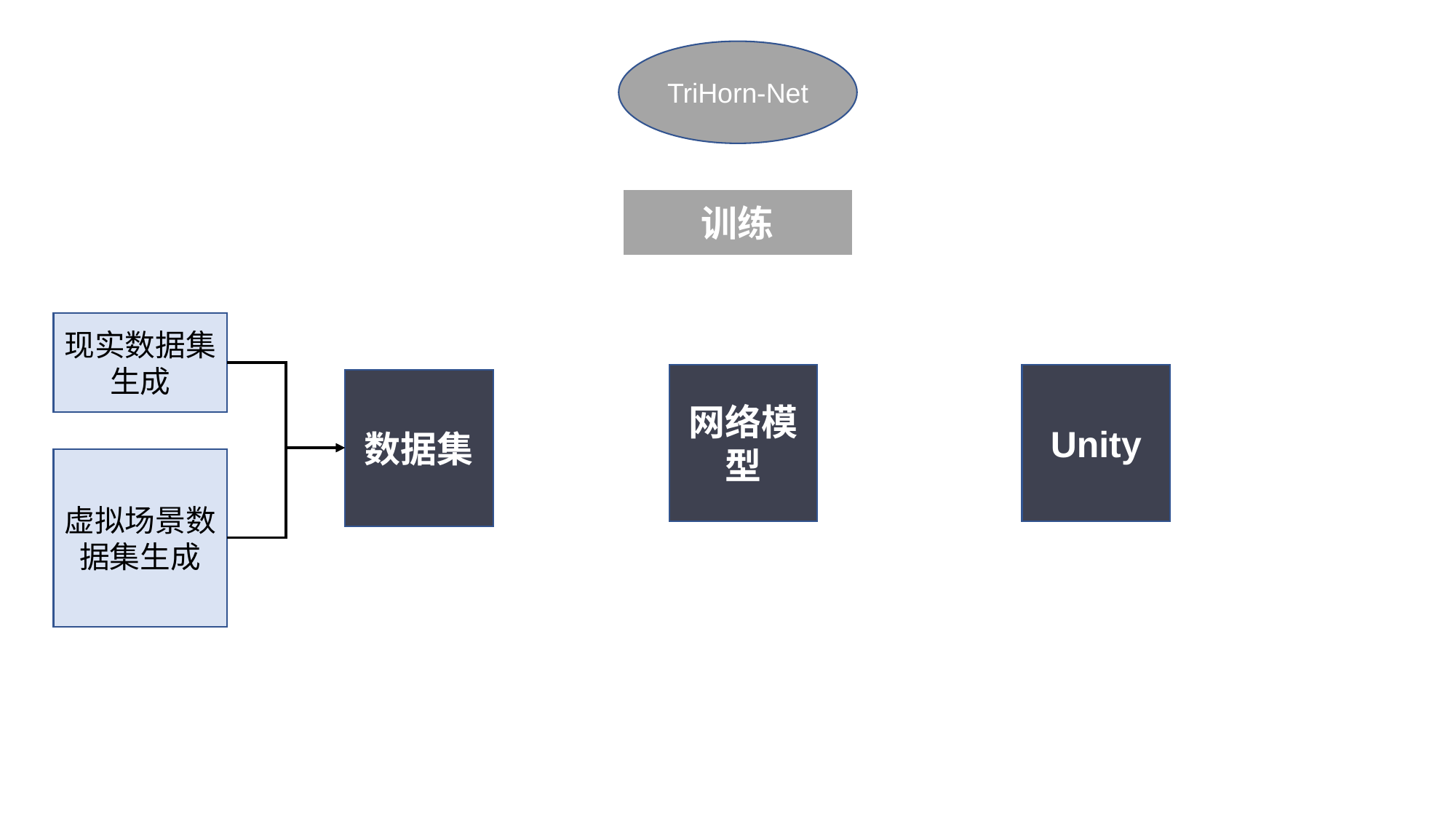

TriHorn-Net
训练
现实数据集生成
网络模型
Unity
数据集
虚拟场景数据集生成